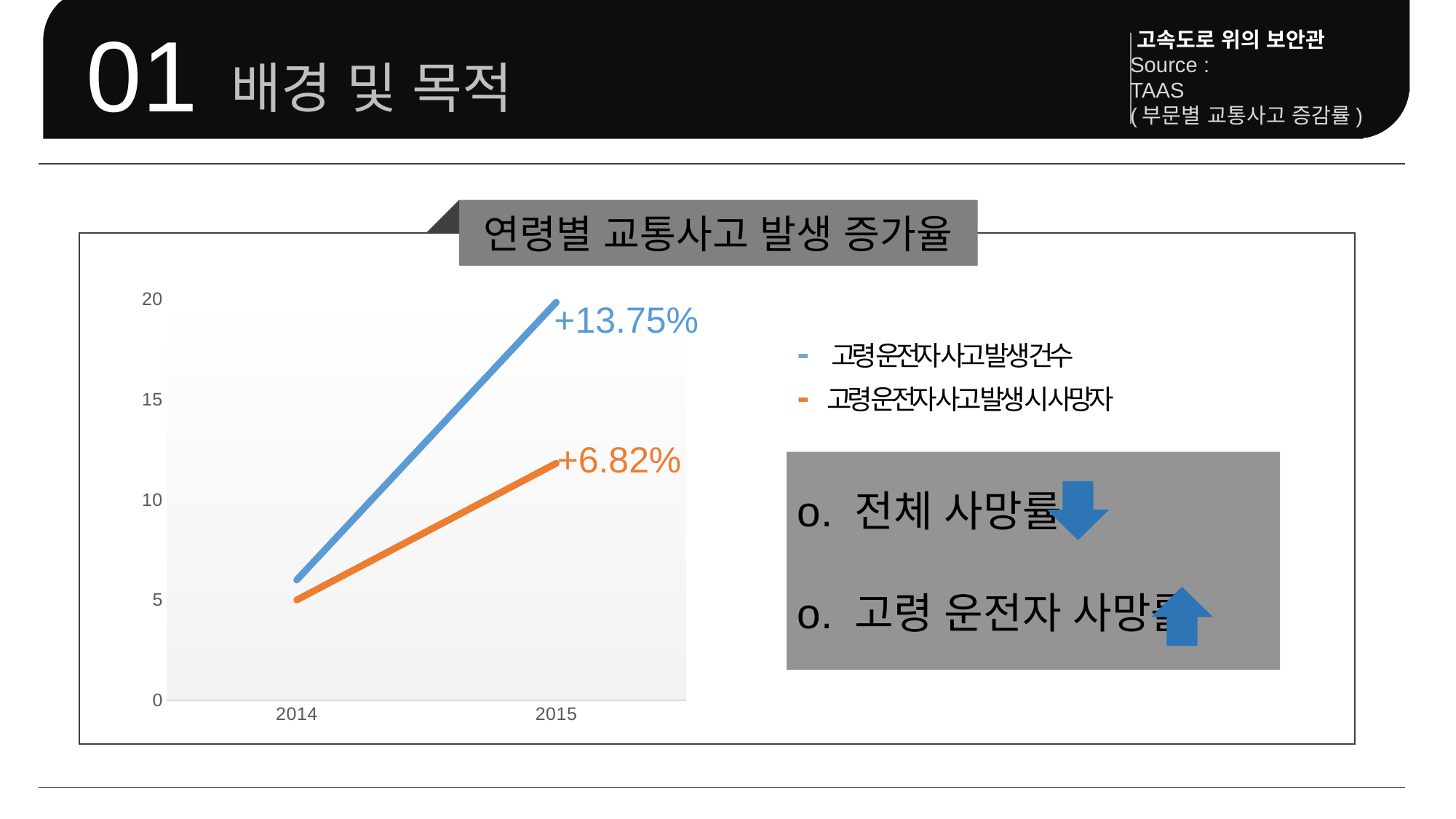

고속도로 위의 보안관
Source :
TAAS
(부문별 교통사고 증감률)
배경 및 목적
01

연령별 교통사고 발생 증가율

+13.75%

### Chart

| Category | 고령 운전자 사고 발생 건수 | 고령 운전자 사고 발생 시 사망자 |
|---|---|---|
| 2014 | 6.0 | 5.0 |
| 2015 | 19.85 | 11.82 |
-  고령 운전자 사고 발생 건수
-  고령 운전자 사고 발생 시 사망자
+6.82%
o. 전체 사망률

o. 고령 운전자 사망률